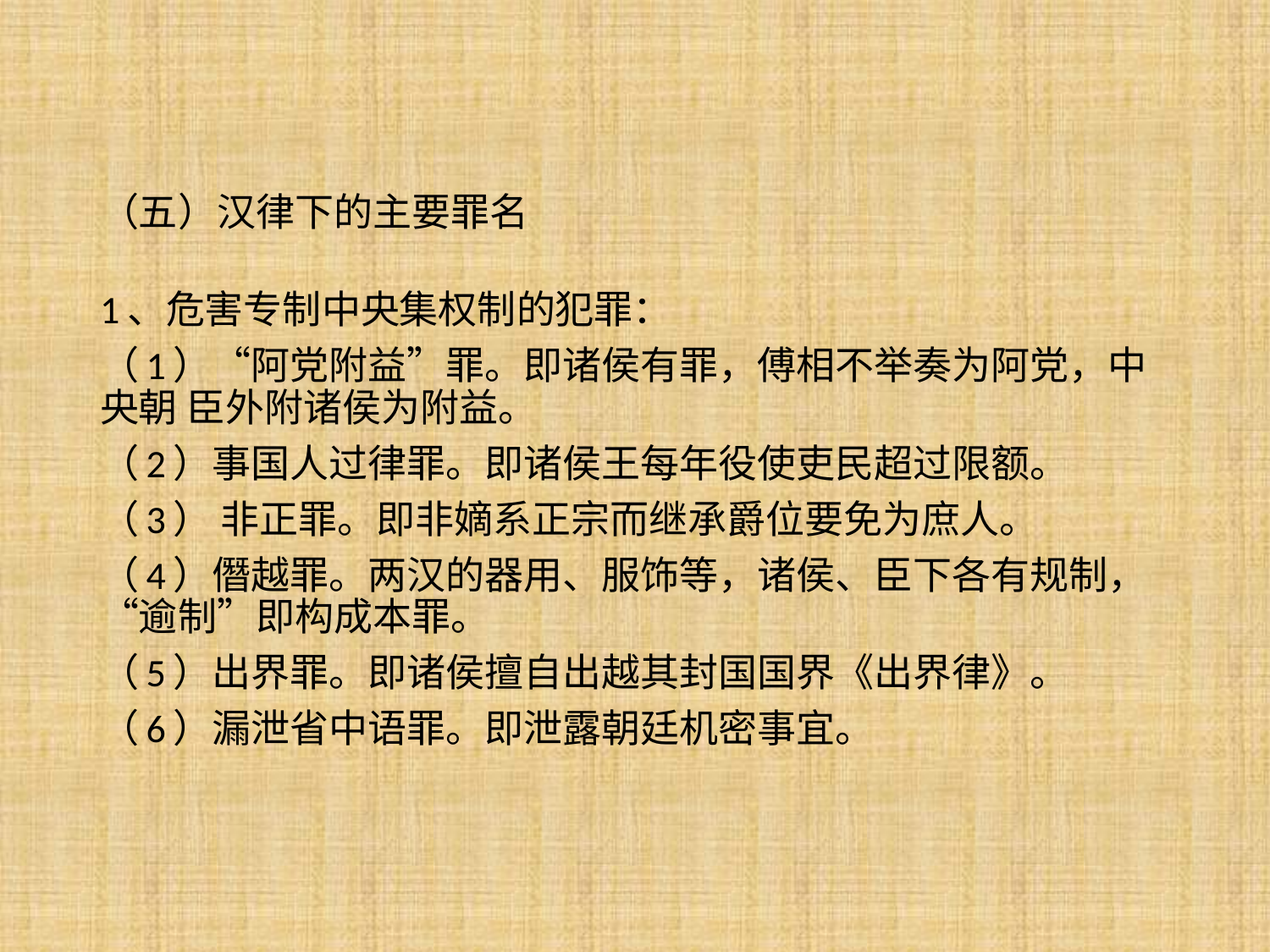

（五）汉律下的主要罪名
1、危害专制中央集权制的犯罪：
（1）“阿党附益”罪。即诸侯有罪，傅相不举奏为阿党，中央朝 臣外附诸侯为附益。
（2）事国人过律罪。即诸侯王每年役使吏民超过限额。
（3） 非正罪。即非嫡系正宗而继承爵位要免为庶人。
（4）僭越罪。两汉的器用、服饰等，诸侯、臣下各有规制，“逾制”即构成本罪。
（5）出界罪。即诸侯擅自出越其封国国界《出界律》。
（6）漏泄省中语罪。即泄露朝廷机密事宜。